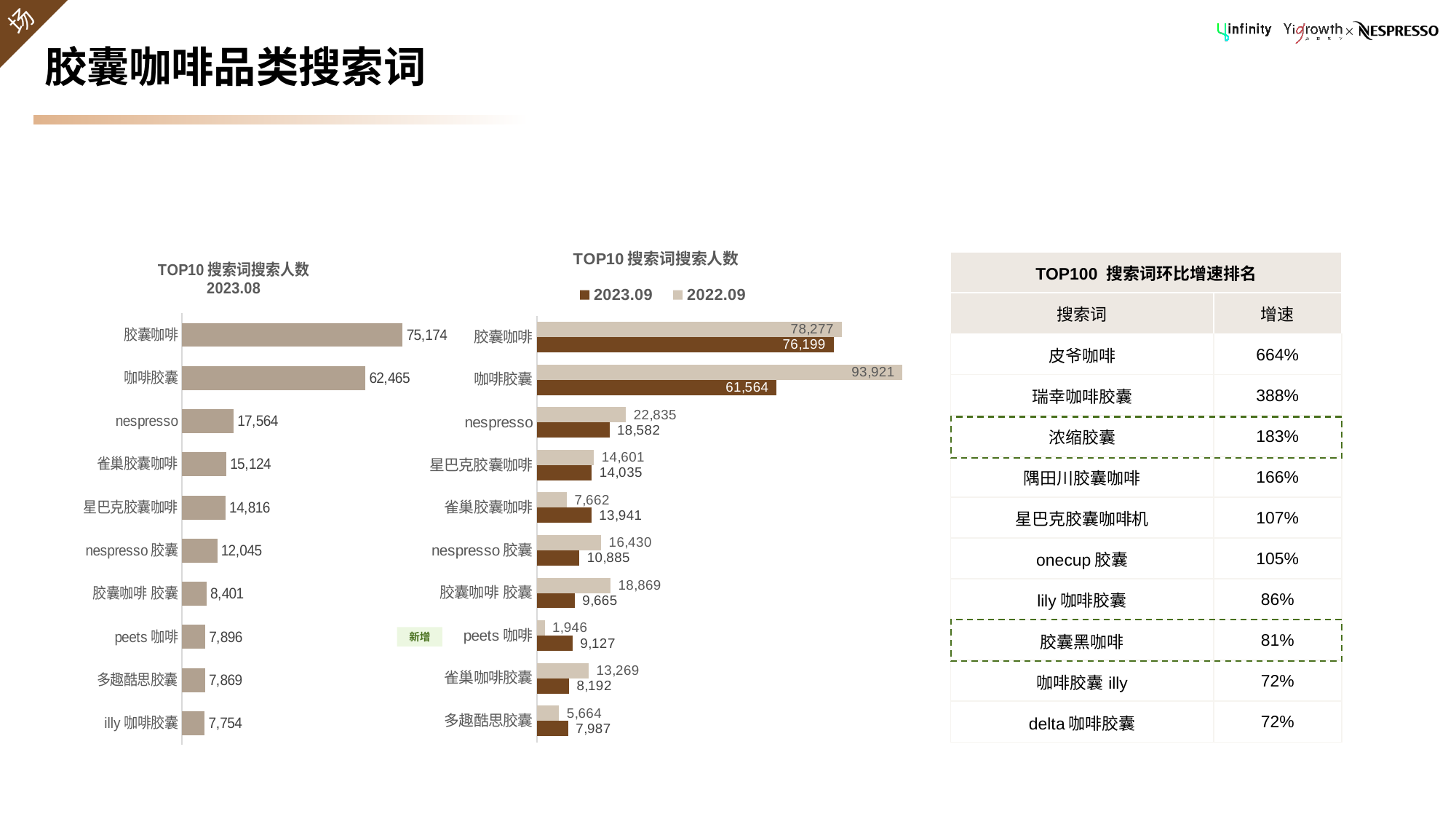

# 胶囊咖啡品类搜索词

### Chart: TOP10搜索词搜索人数

| Category | 2022.09 | 2023.09 |
|---|---|---|
| 胶囊咖啡 | 78277.0 | 76199.0 |
| 咖啡胶囊 | 93921.0 | 61564.0 |
| nespresso | 22835.0 | 18582.0 |
| 星巴克胶囊咖啡 | 14601.0 | 14035.0 |
| 雀巢胶囊咖啡 | 7662.0 | 13941.0 |
| nespresso胶囊 | 16430.0 | 10885.0 |
| 胶囊咖啡 胶囊 | 18869.0 | 9665.0 |
| peets咖啡 | 1946.0 | 9127.0 |
| 雀巢咖啡胶囊 | 13269.0 | 8192.0 |
| 多趣酷思胶囊 | 5664.0 | 7987.0 |

### Chart: TOP10搜索词搜索人数
2023.08

| Category | 搜索人数 |
|---|---|
| 胶囊咖啡 | 75174.0 |
| 咖啡胶囊 | 62465.0 |
| nespresso | 17564.0 |
| 雀巢胶囊咖啡 | 15124.0 |
| 星巴克胶囊咖啡 | 14816.0 |
| nespresso胶囊 | 12045.0 |
| 胶囊咖啡 胶囊 | 8401.0 |
| peets咖啡 | 7896.0 |
| 多趣酷思胶囊 | 7869.0 |
| illy咖啡胶囊 | 7754.0 |
| TOP100 搜索词环比增速排名 |  |
| --- | --- |
| 搜索词 | 增速 |
| 皮爷咖啡 | 664% |
| 瑞幸咖啡胶囊 | 388% |
| 浓缩胶囊 | 183% |
| 隅田川胶囊咖啡 | 166% |
| 星巴克胶囊咖啡机 | 107% |
| onecup胶囊 | 105% |
| lily咖啡胶囊 | 86% |
| 胶囊黑咖啡 | 81% |
| 咖啡胶囊illy | 72% |
| delta咖啡胶囊 | 72% |

新增